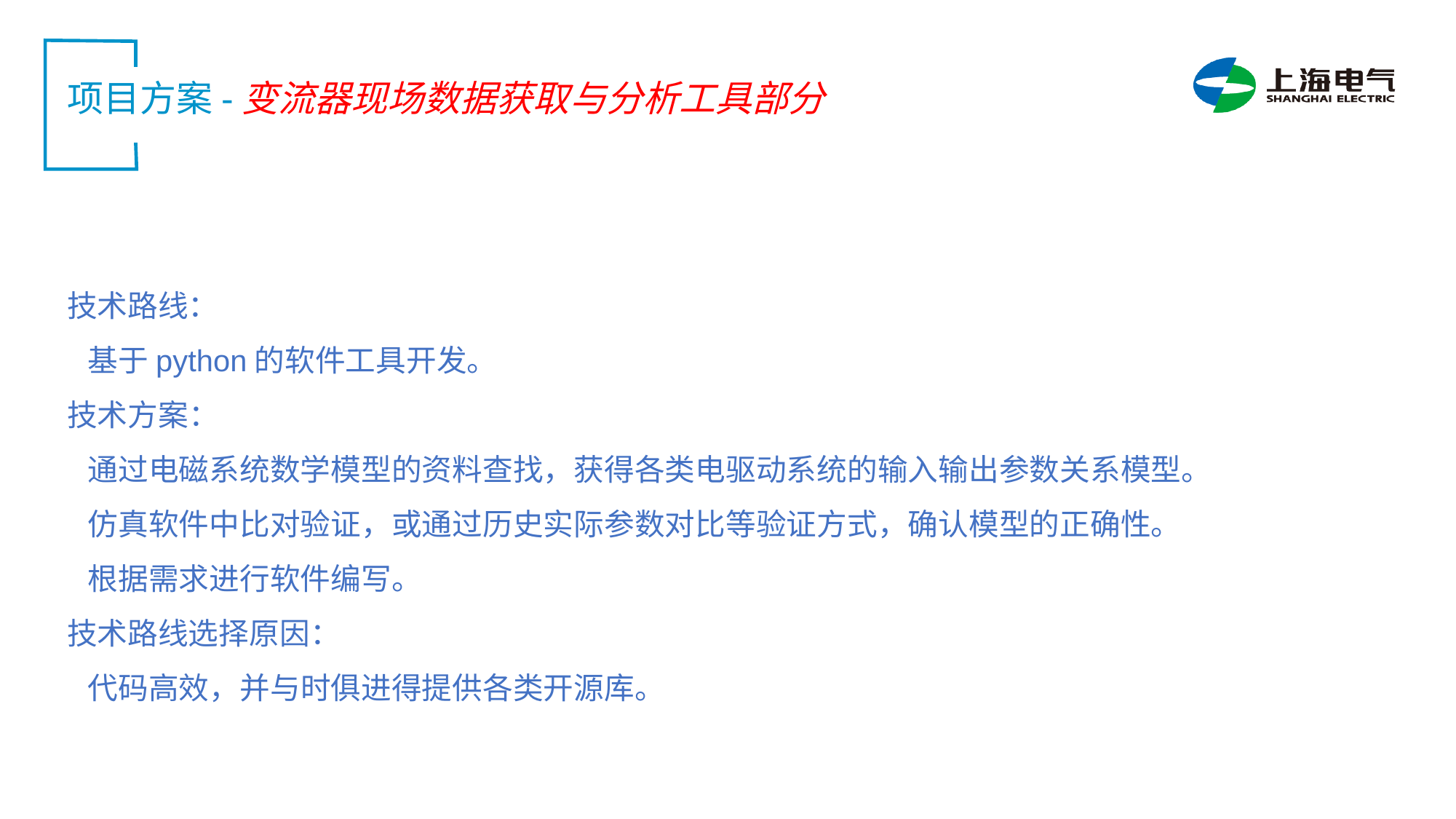

项目方案-变流器现场数据获取与分析工具部分

技术路线：
  基于python的软件工具开发。
技术方案：
  通过电磁系统数学模型的资料查找，获得各类电驱动系统的输入输出参数关系模型。
  仿真软件中比对验证，或通过历史实际参数对比等验证方式，确认模型的正确性。
  根据需求进行软件编写。
技术路线选择原因：
  代码高效，并与时俱进得提供各类开源库。